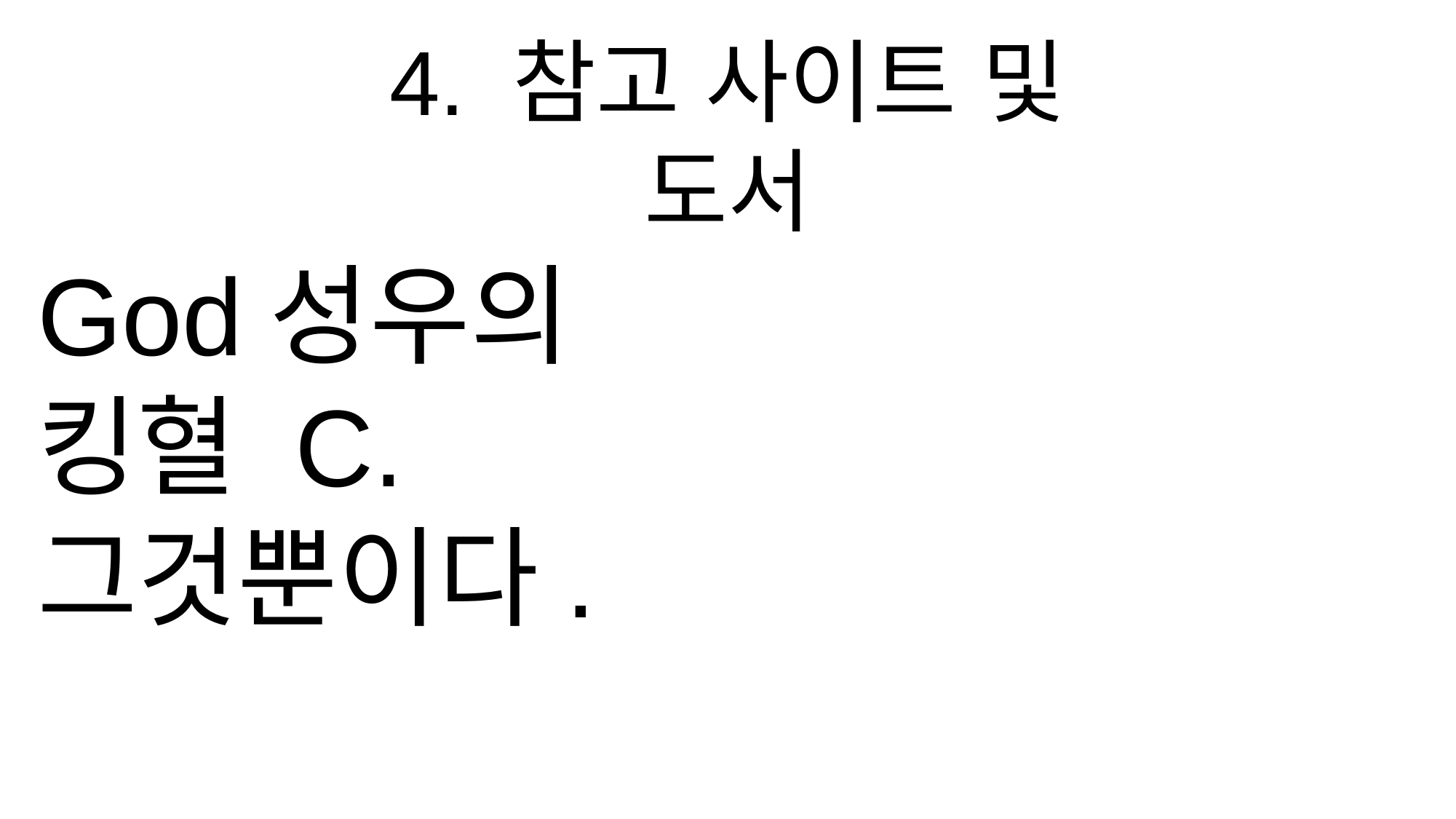

4. 참고 사이트 및 도서
God성우의
킹혈 C.
그것뿐이다.